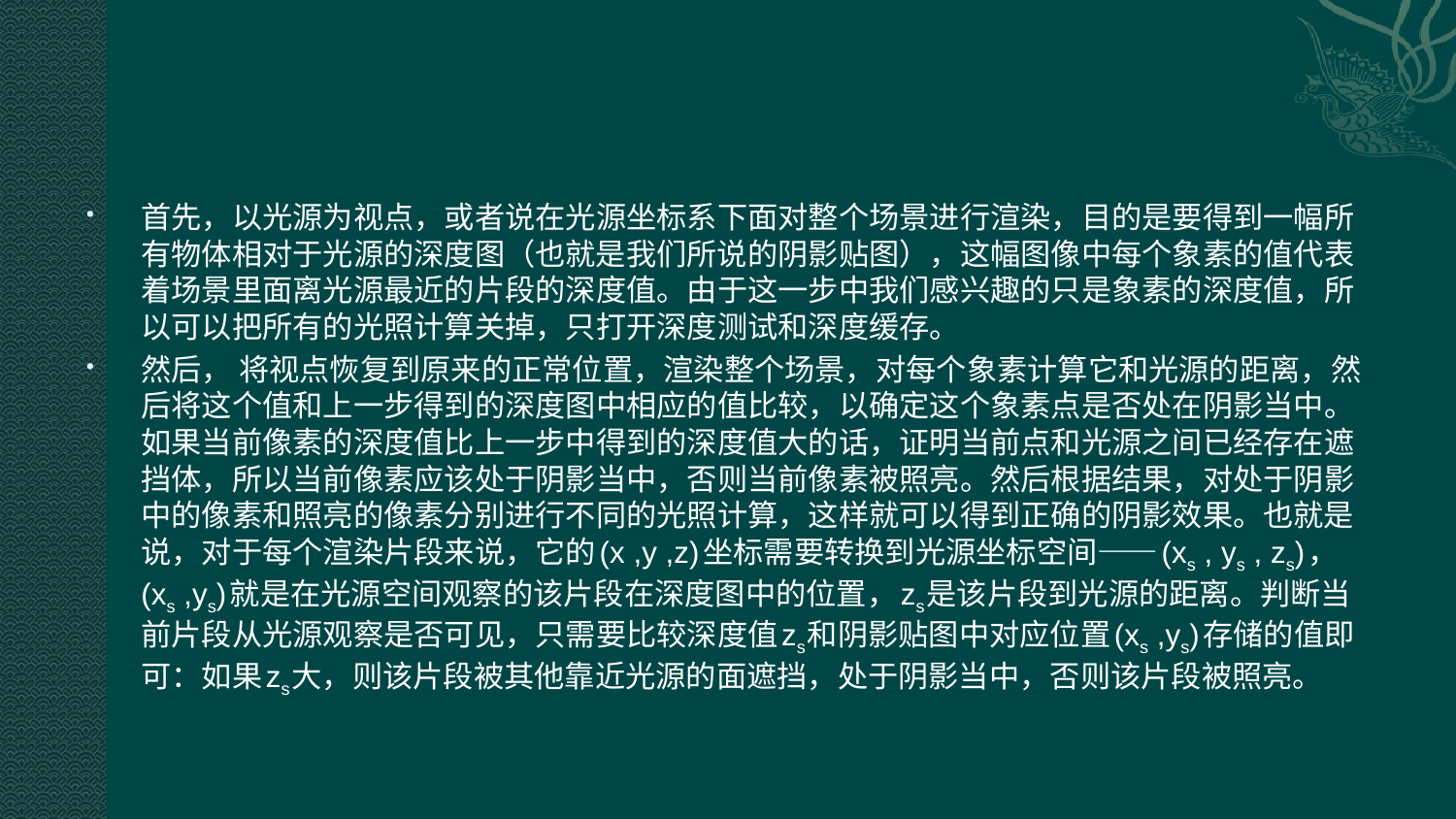

#
首先，以光源为视点，或者说在光源坐标系下面对整个场景进行渲染，目的是要得到一幅所有物体相对于光源的深度图（也就是我们所说的阴影贴图），这幅图像中每个象素的值代表着场景里面离光源最近的片段的深度值。由于这一步中我们感兴趣的只是象素的深度值，所以可以把所有的光照计算关掉，只打开深度测试和深度缓存。
然后， 将视点恢复到原来的正常位置，渲染整个场景，对每个象素计算它和光源的距离，然后将这个值和上一步得到的深度图中相应的值比较，以确定这个象素点是否处在阴影当中。如果当前像素的深度值比上一步中得到的深度值大的话，证明当前点和光源之间已经存在遮挡体，所以当前像素应该处于阴影当中，否则当前像素被照亮。然后根据结果，对处于阴影中的像素和照亮的像素分别进行不同的光照计算，这样就可以得到正确的阴影效果。也就是说，对于每个渲染片段来说，它的(x ,y ,z)坐标需要转换到光源坐标空间——(xs , ys , zs)，(xs ,ys)就是在光源空间观察的该片段在深度图中的位置，zs是该片段到光源的距离。判断当前片段从光源观察是否可见，只需要比较深度值zs和阴影贴图中对应位置(xs ,ys)存储的值即可：如果zs大，则该片段被其他靠近光源的面遮挡，处于阴影当中，否则该片段被照亮。